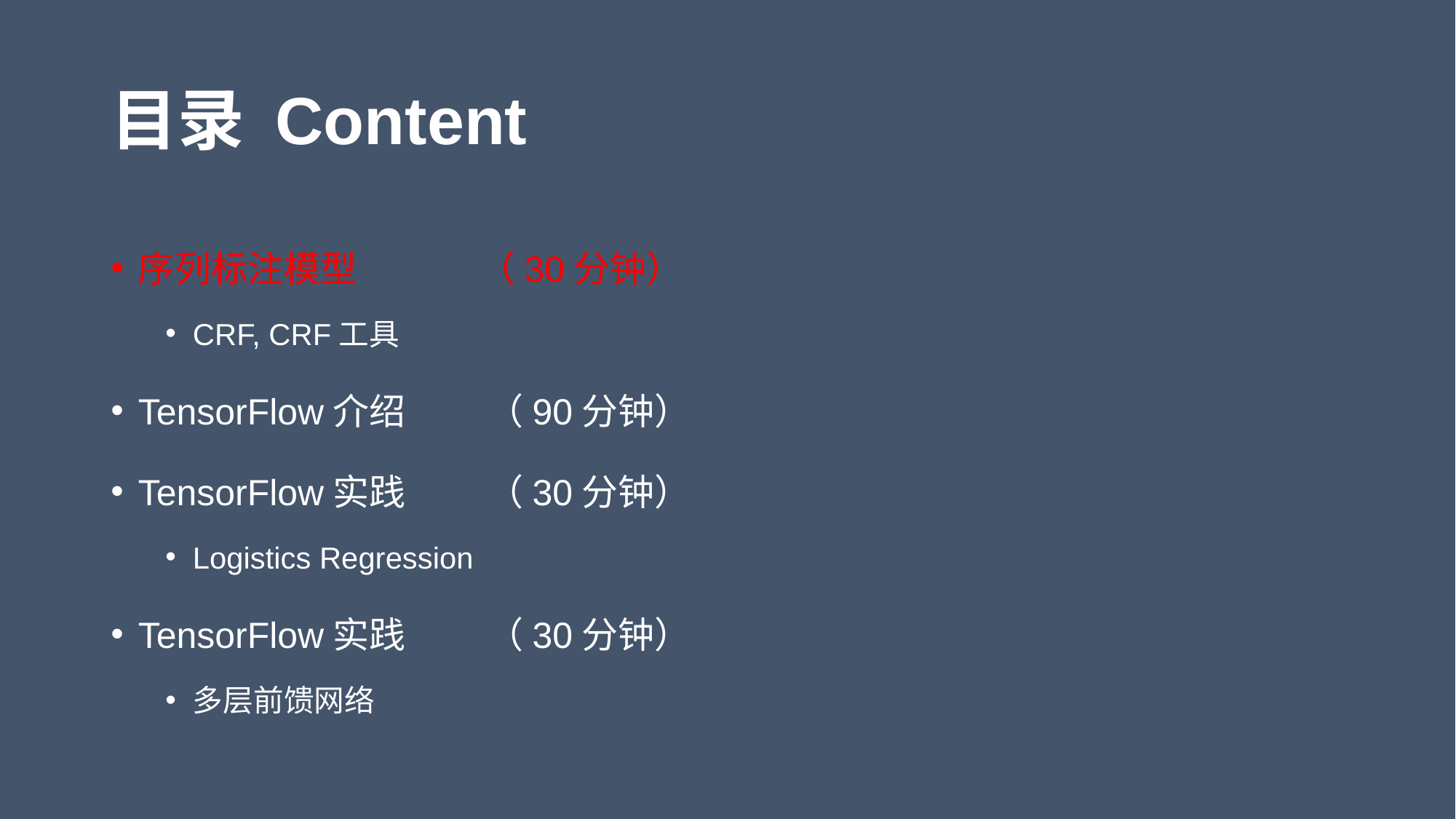

# 目录 Content
序列标注模型               （30分钟）
CRF, CRF工具
TensorFlow介绍          （90分钟）
TensorFlow实践          （30分钟）
Logistics Regression
TensorFlow实践          （30分钟）
多层前馈网络